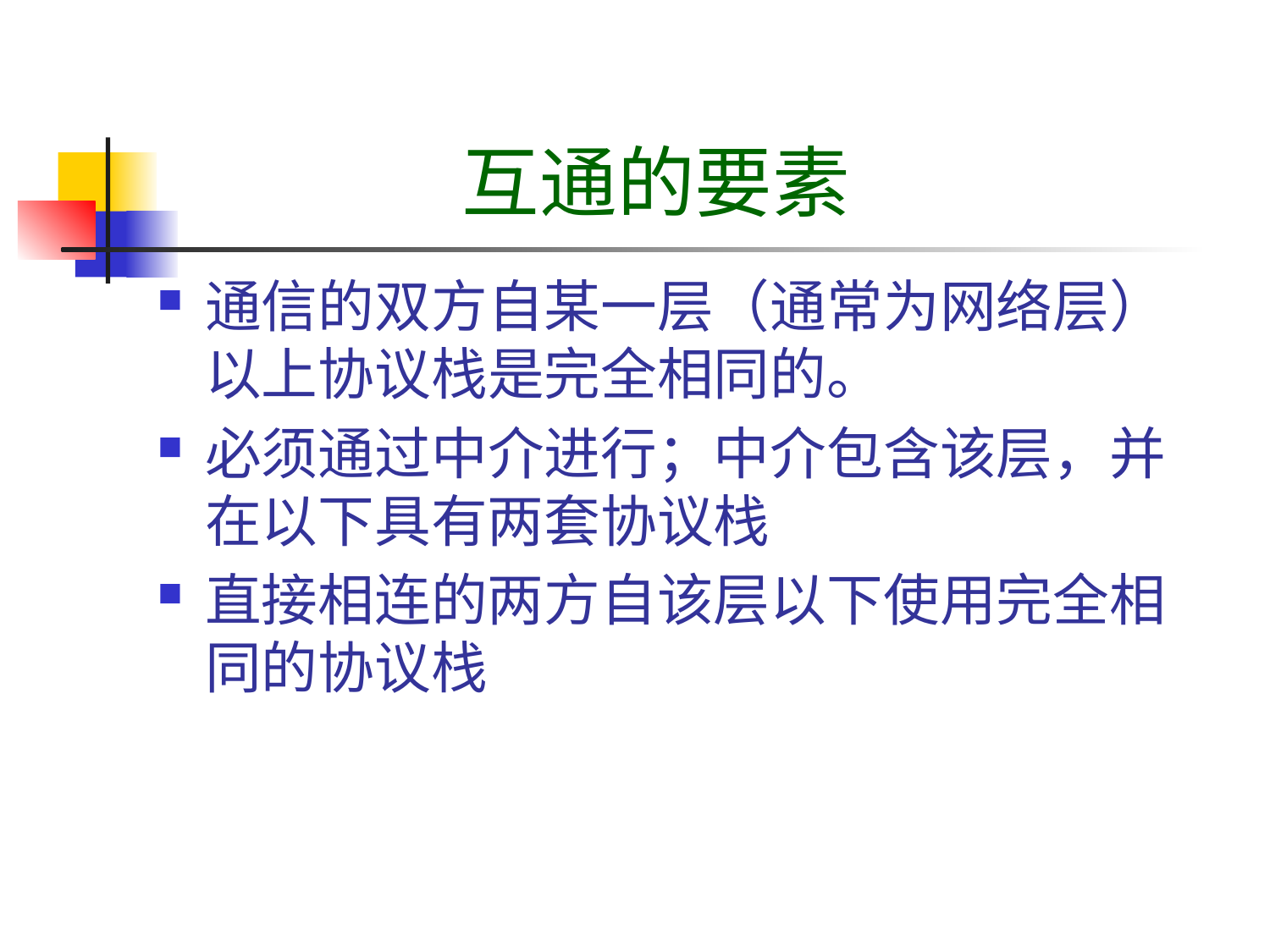

# 互通的要素
通信的双方自某一层（通常为网络层）以上协议栈是完全相同的。
必须通过中介进行；中介包含该层，并在以下具有两套协议栈
直接相连的两方自该层以下使用完全相同的协议栈